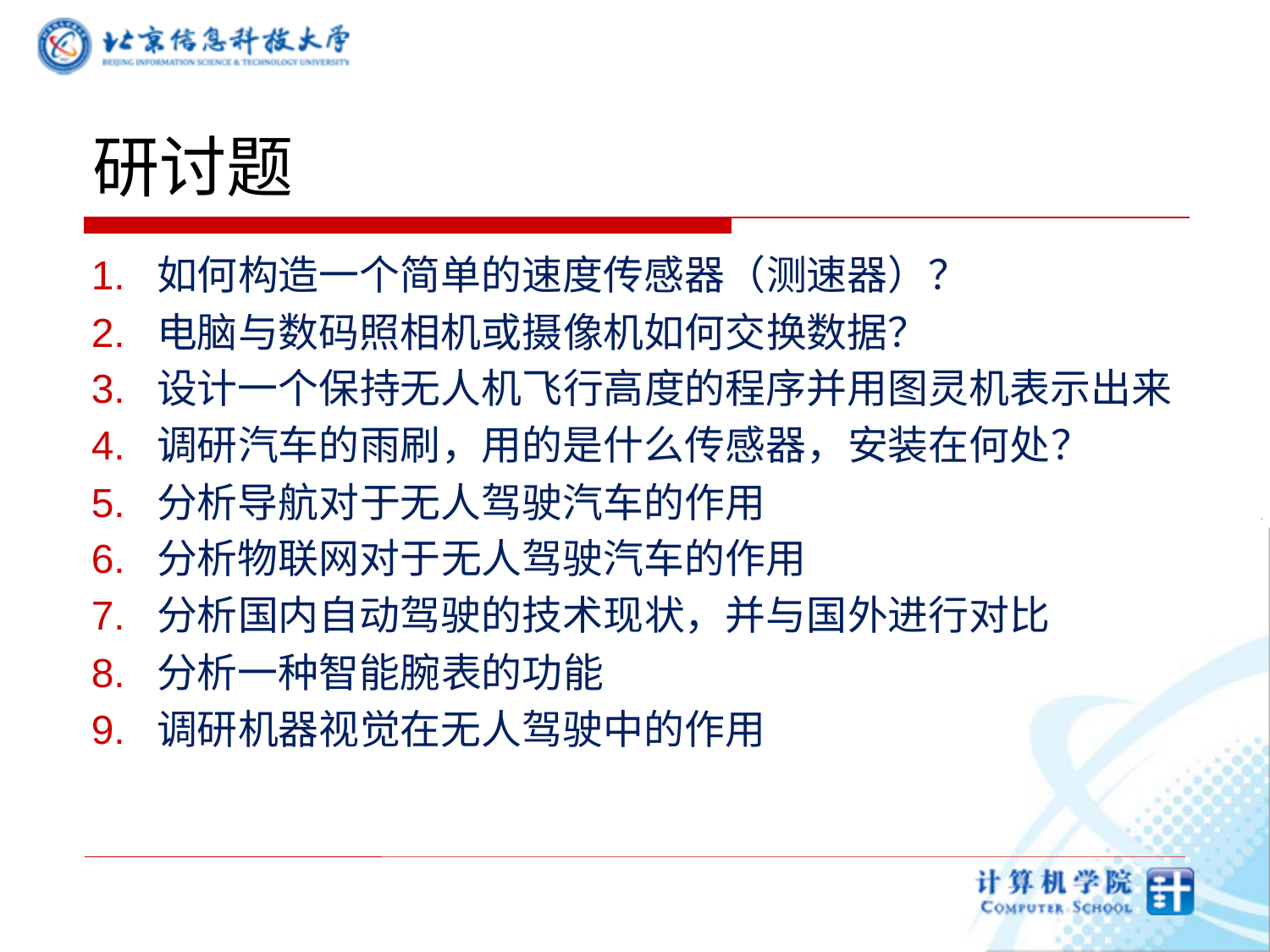

# 研讨题
如何构造一个简单的速度传感器（测速器）？
电脑与数码照相机或摄像机如何交换数据？
设计一个保持无人机飞行高度的程序并用图灵机表示出来
调研汽车的雨刷，用的是什么传感器，安装在何处？
分析导航对于无人驾驶汽车的作用
分析物联网对于无人驾驶汽车的作用
分析国内自动驾驶的技术现状，并与国外进行对比
分析一种智能腕表的功能
调研机器视觉在无人驾驶中的作用